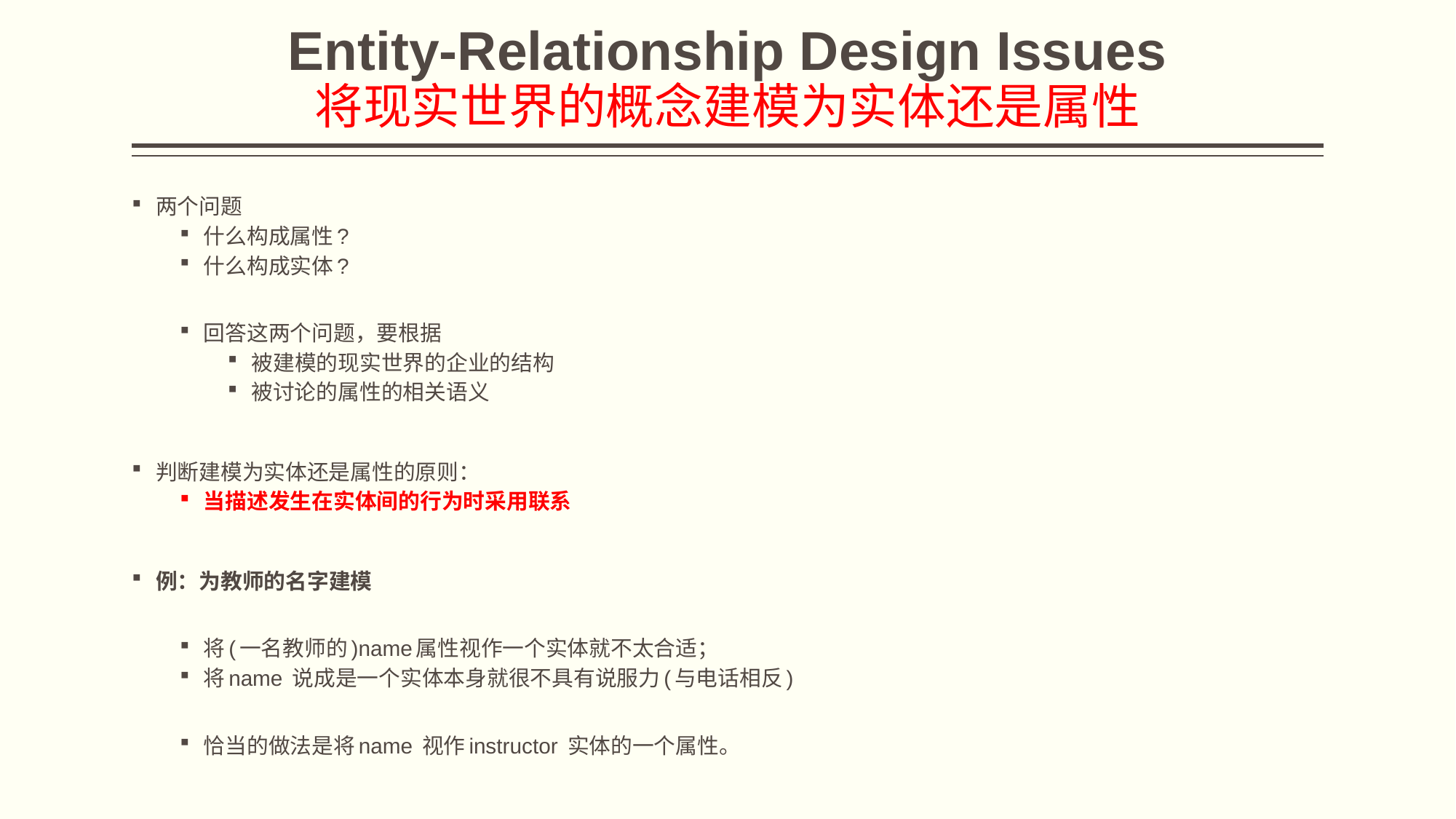

# Entity-Relationship Design Issues 将现实世界的概念建模为实体还是属性
两个问题
什么构成属性?
什么构成实体?

回答这两个问题，要根据
被建模的现实世界的企业的结构
被讨论的属性的相关语义

判断建模为实体还是属性的原则：
当描述发生在实体间的行为时采用联系

例：为教师的名字建模

将(一名教师的)name属性视作一个实体就不太合适；
将name 说成是一个实体本身就很不具有说服力(与电话相反)

恰当的做法是将name 视作instructor 实体的一个属性。